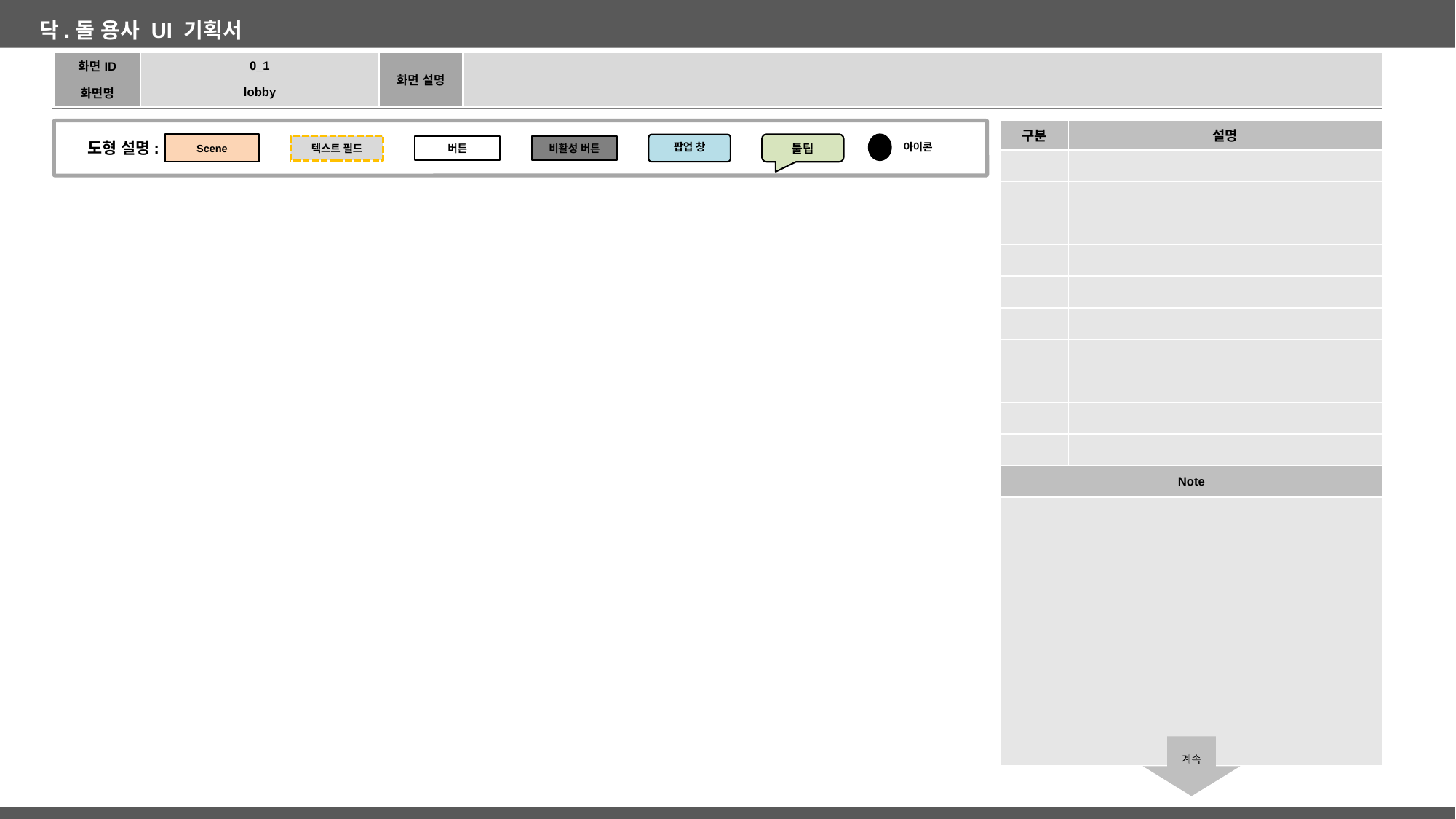

| 화면ID | 0\_1 | 화면 설명 |  |
| --- | --- | --- | --- |
| 화면명 | lobby |  |  |

| 구분 | 설명 |
| --- | --- |
|  |  |
|  |  |
|  |  |
|  |  |
|  |  |
|  |  |
|  |  |
|  |  |
|  |  |
|  |  |
| Note |  |
|  |  |
도형 설명:

Scene
툴팁
팝업 창
아이콘
비활성 버튼
텍스트 필드
버튼
계속